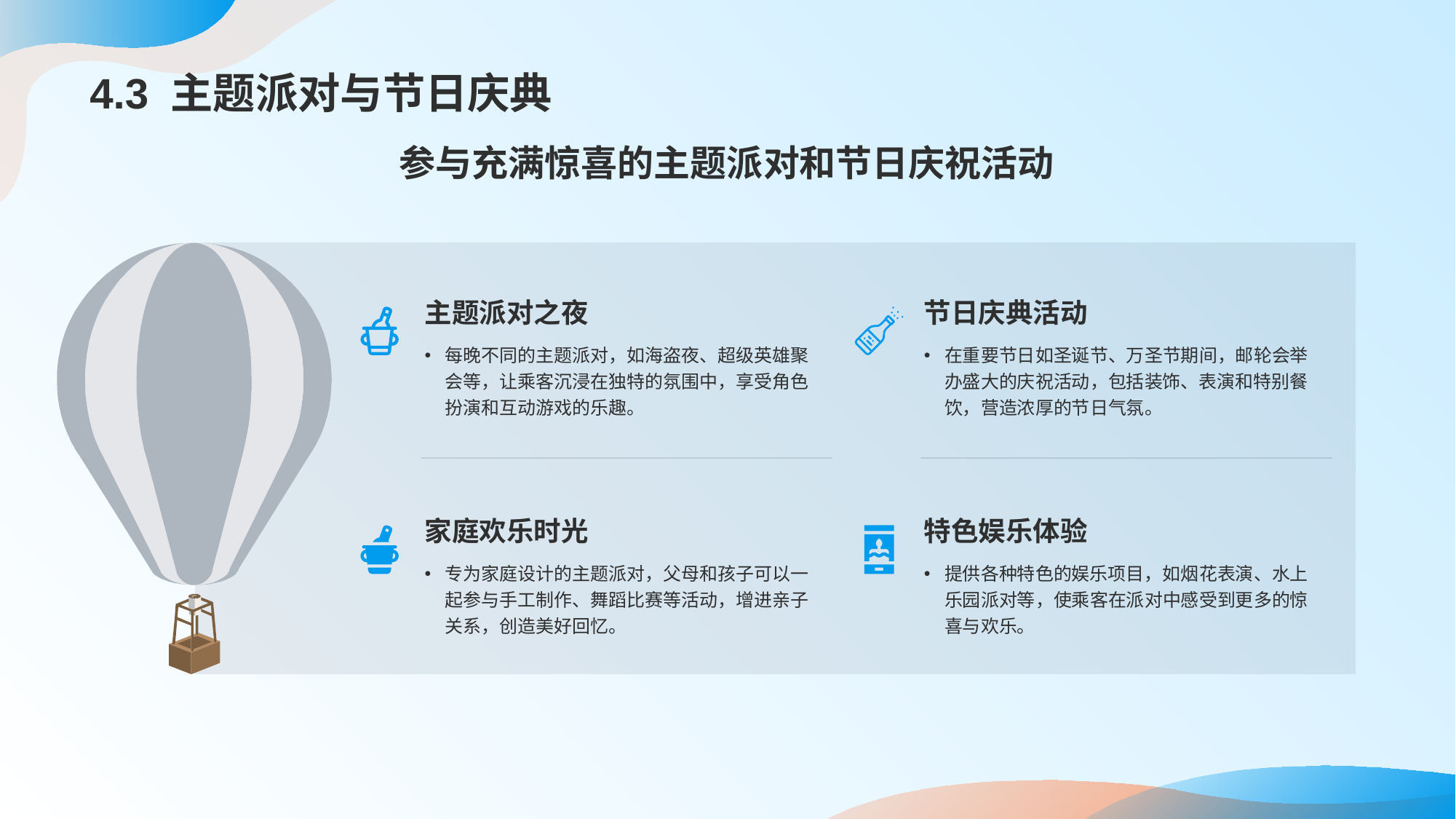

# 4.3 主题派对与节日庆典
参与充满惊喜的主题派对和节日庆祝活动

主题派对之夜

每晚不同的主题派对，如海盗夜、超级英雄聚会等，让乘客沉浸在独特的氛围中，享受角色扮演和互动游戏的乐趣。
节日庆典活动

在重要节日如圣诞节、万圣节期间，邮轮会举办盛大的庆祝活动，包括装饰、表演和特别餐饮，营造浓厚的节日气氛。
家庭欢乐时光

专为家庭设计的主题派对，父母和孩子可以一起参与手工制作、舞蹈比赛等活动，增进亲子关系，创造美好回忆。
特色娱乐体验

提供各种特色的娱乐项目，如烟花表演、水上乐园派对等，使乘客在派对中感受到更多的惊喜与欢乐。